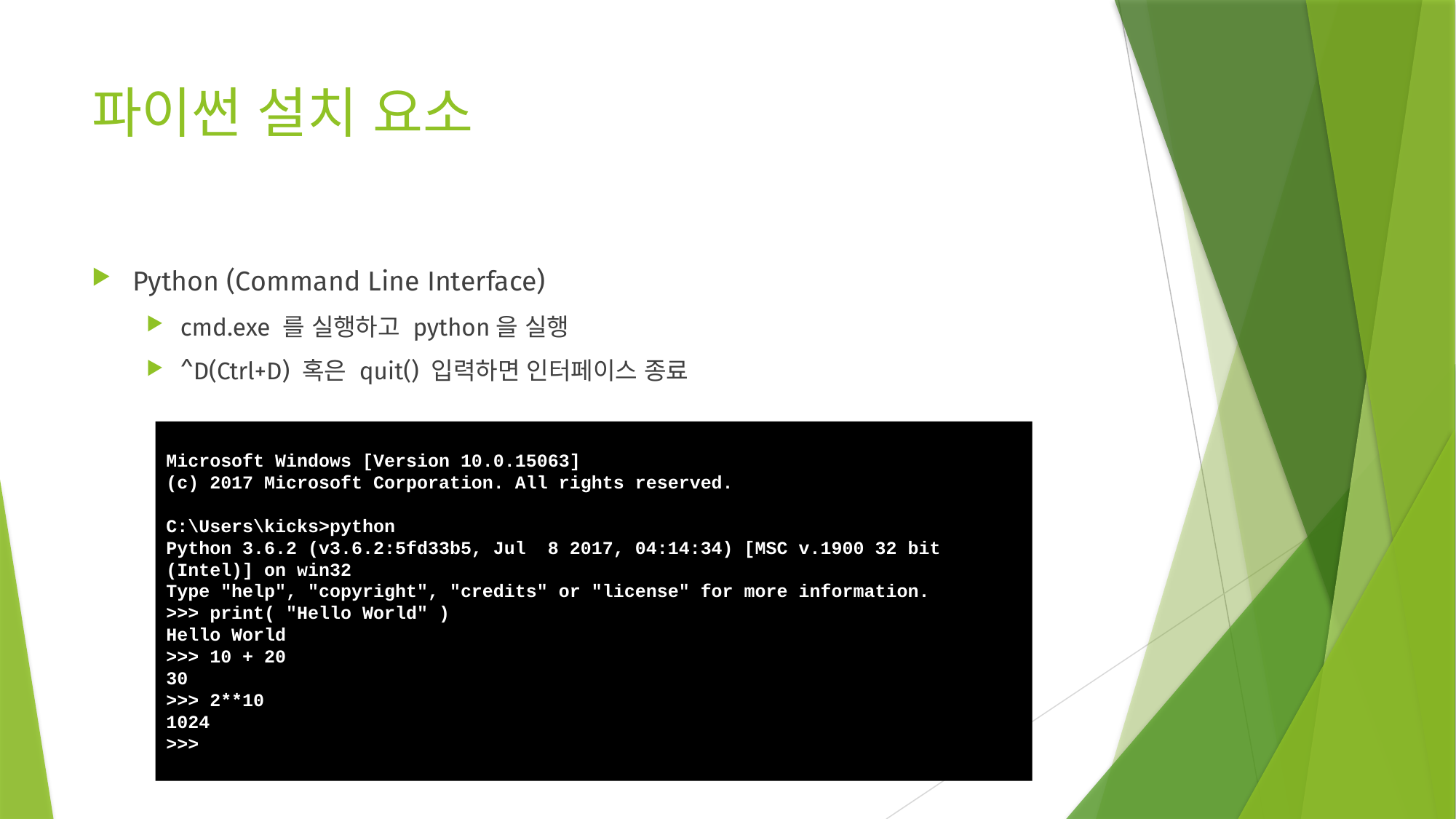

# 파이썬 설치 요소
Python (Command Line Interface)
cmd.exe 를 실행하고 python을 실행
^D(Ctrl+D) 혹은 quit() 입력하면 인터페이스 종료

Microsoft Windows [Version 10.0.15063]
(c) 2017 Microsoft Corporation. All rights reserved.

C:\Users\kicks>python
Python 3.6.2 (v3.6.2:5fd33b5, Jul  8 2017, 04:14:34) [MSC v.1900 32 bit (Intel)] on win32
Type "help", "copyright", "credits" or "license" for more information.
>>> print( "Hello World" )
Hello World
>>> 10 + 20
30
>>> 2**10
1024
>>>